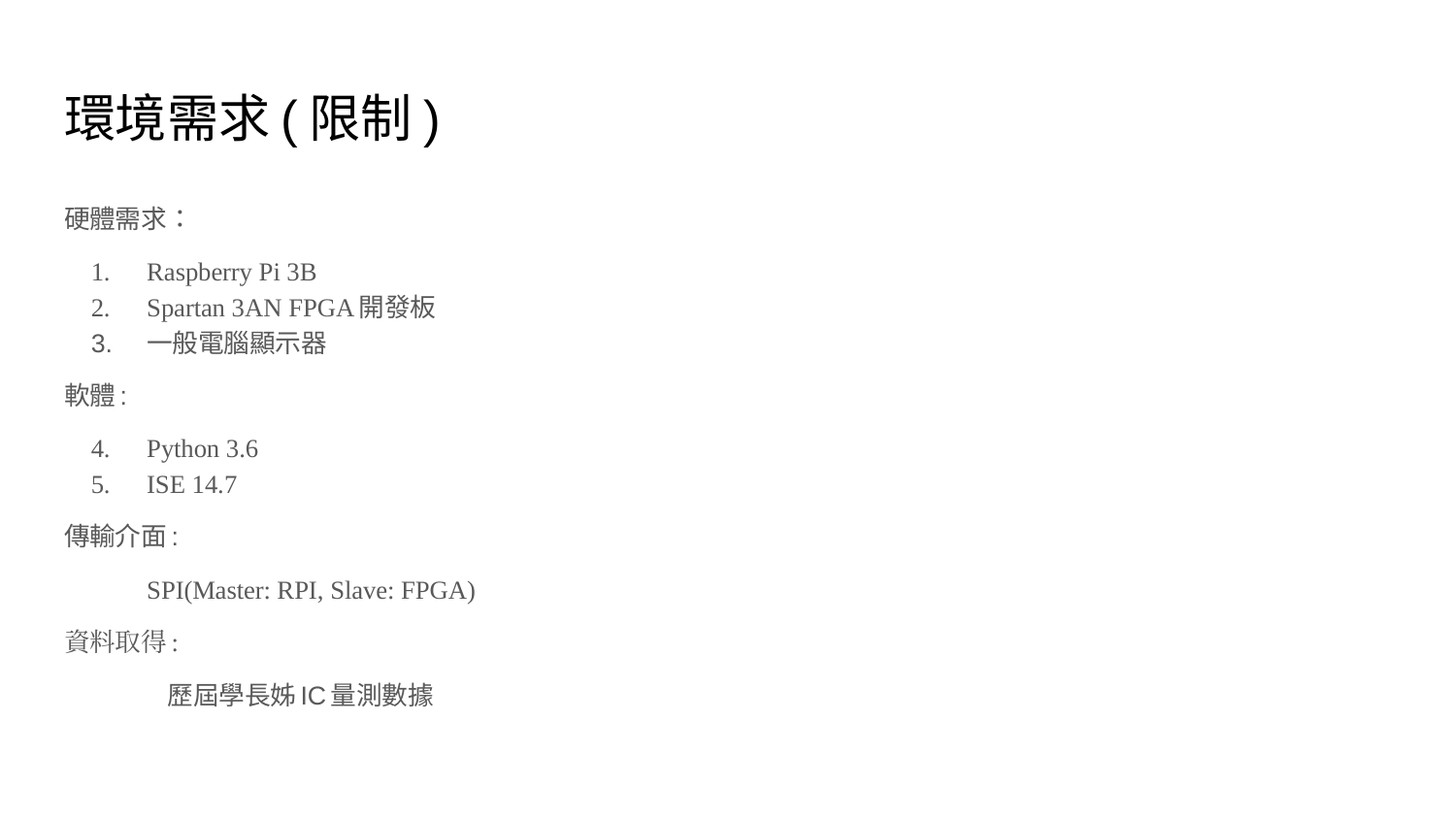

# 環境需求(限制)
硬體需求：
Raspberry Pi 3B
Spartan 3AN FPGA開發板
一般電腦顯示器
軟體:
Python 3.6
ISE 14.7
傳輸介面:
SPI(Master: RPI, Slave: FPGA)
資料取得:
	歷屆學長姊IC量測數據